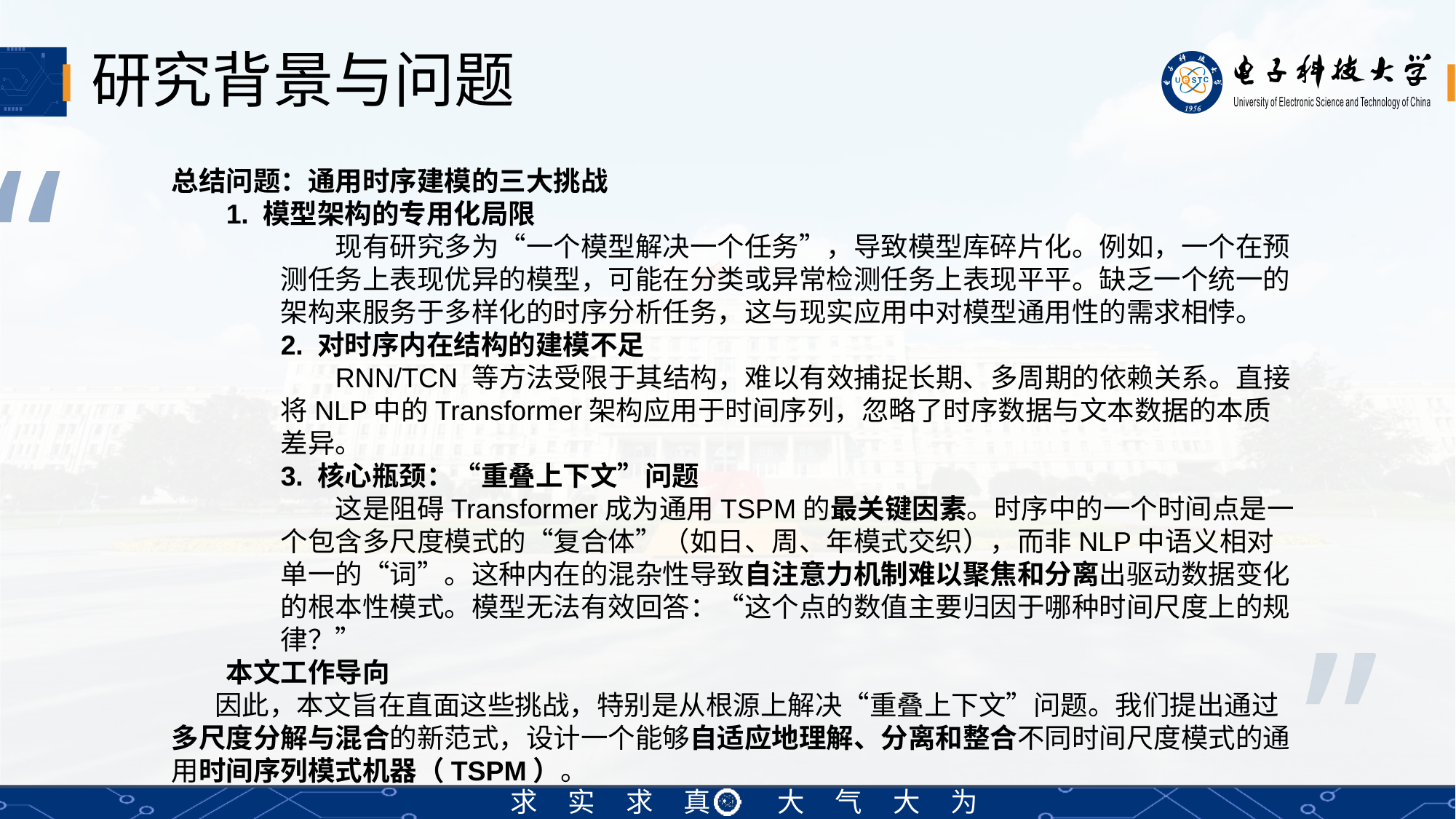

# 研究背景与问题
“
总结问题：通用时序建模的三大挑战
1. 模型架构的专用化局限
现有研究多为“一个模型解决一个任务”，导致模型库碎片化。例如，一个在预测任务上表现优异的模型，可能在分类或异常检测任务上表现平平。缺乏一个统一的架构来服务于多样化的时序分析任务，这与现实应用中对模型通用性的需求相悖。
2. 对时序内在结构的建模不足
RNN/TCN 等方法受限于其结构，难以有效捕捉长期、多周期的依赖关系。直接将NLP中的Transformer架构应用于时间序列，忽略了时序数据与文本数据的本质差异。
3. 核心瓶颈：“重叠上下文”问题
这是阻碍Transformer成为通用TSPM的最关键因素。时序中的一个时间点是一个包含多尺度模式的“复合体”（如日、周、年模式交织），而非NLP中语义相对单一的“词”。这种内在的混杂性导致自注意力机制难以聚焦和分离出驱动数据变化的根本性模式。模型无法有效回答：“这个点的数值主要归因于哪种时间尺度上的规律？”
本文工作导向
       因此，本文旨在直面这些挑战，特别是从根源上解决“重叠上下文”问题。我们提出通过多尺度分解与混合的新范式，设计一个能够自适应地理解、分离和整合不同时间尺度模式的通用时间序列模式机器（TSPM）。

”